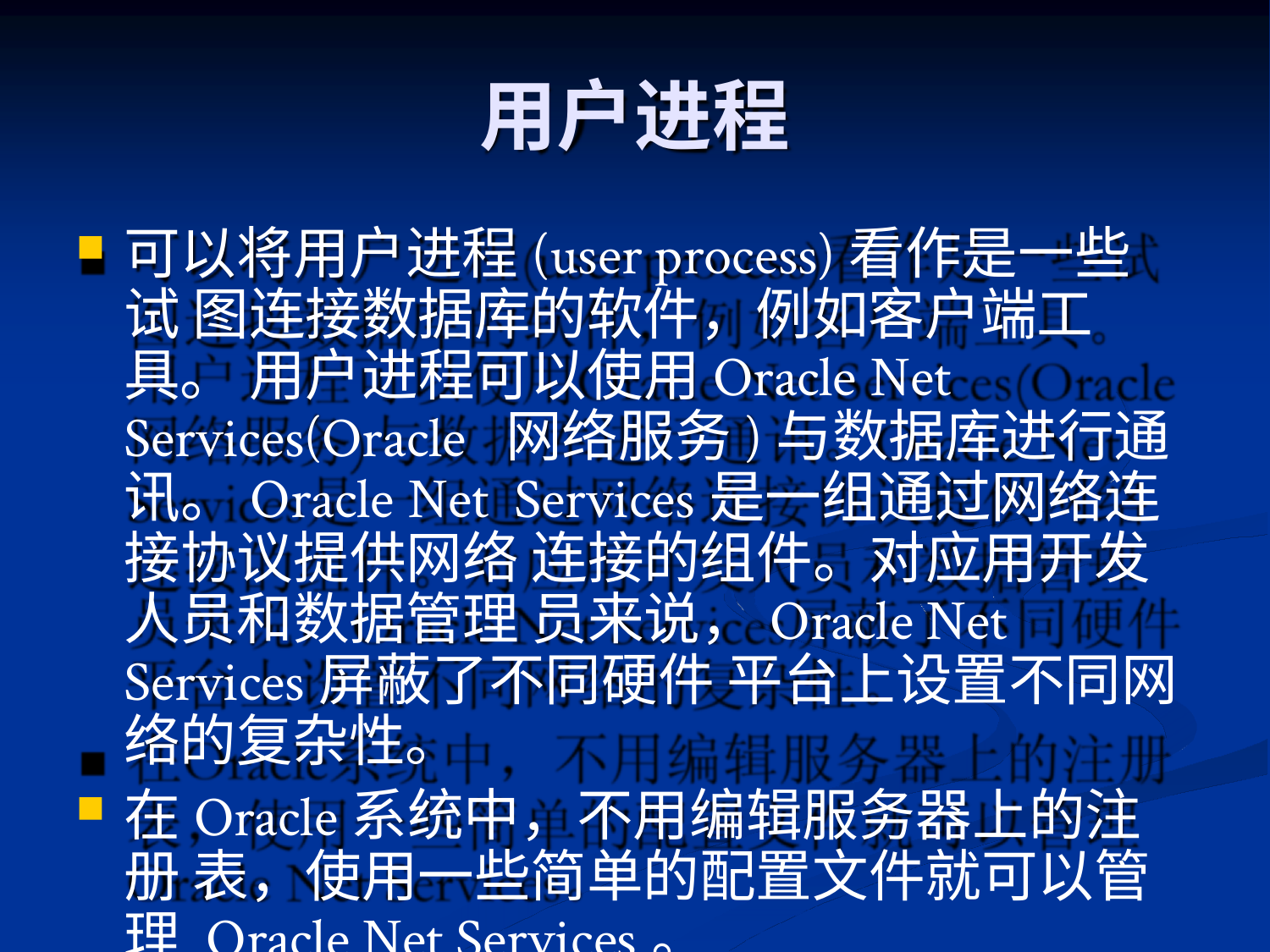

# 用户进程

可以将用户进程(user process)看作是一些试 图连接数据库的软件，例如客户端工具。 用户进程可以使用Oracle Net Services(Oracle  网络服务)与数据库进行通讯。Oracle Net  Services是一组通过网络连接协议提供网络 连接的组件。对应用开发人员和数据管理 员来说，Oracle Net Services屏蔽了不同硬件 平台上设置不同网络的复杂性。
在Oracle系统中，不用编辑服务器上的注册 表，使用一些简单的配置文件就可以管理 Oracle Net Services。